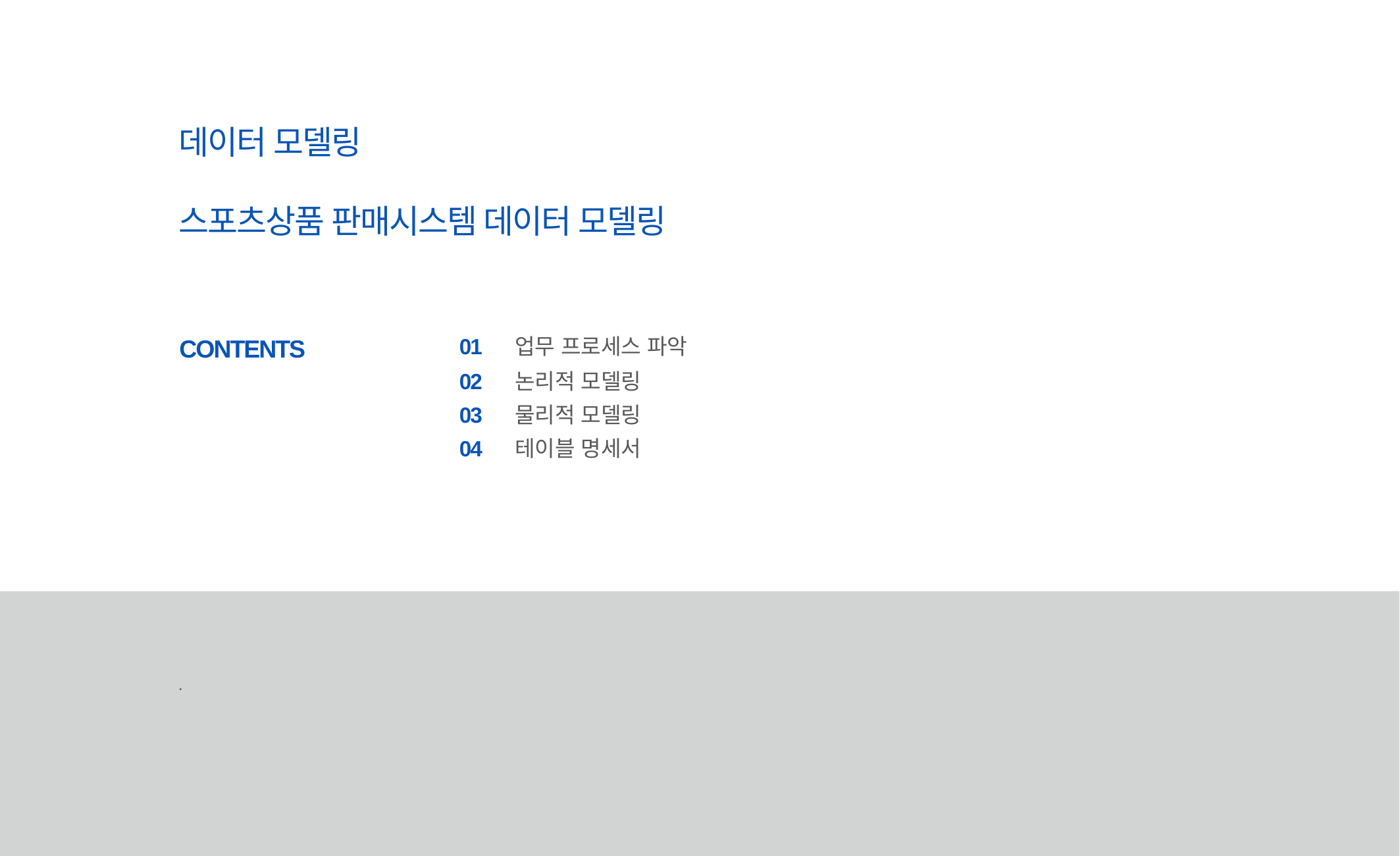

# 데이터 모델링 스포츠상품 판매시스템 데이터 모델링
CONTENTS
01
업무 프로세스 파악
02
논리적 모델링
03
물리적 모델링
04
테이블 명세서
.